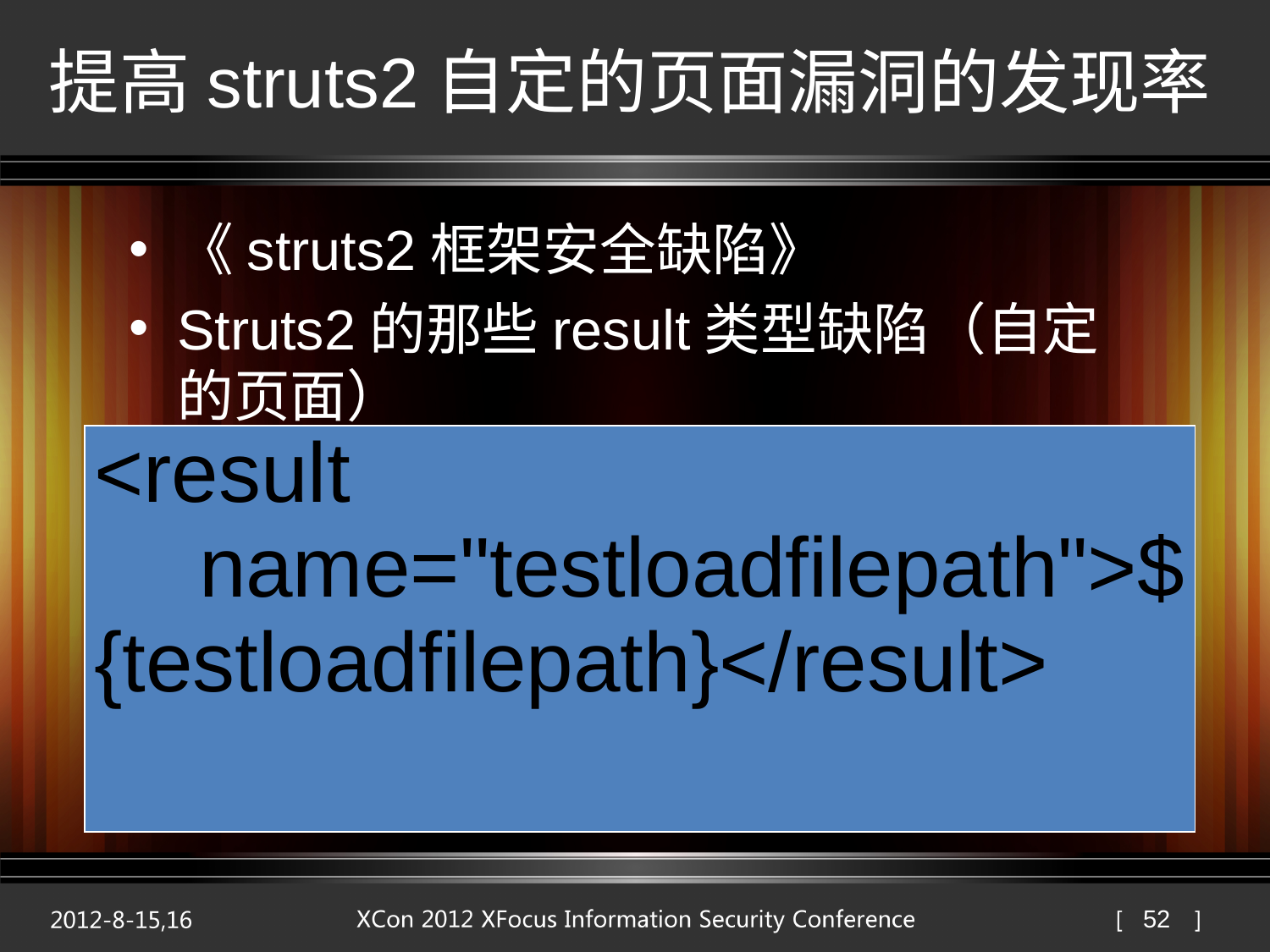

# 提高struts2自定的页面漏洞的发现率
《struts2框架安全缺陷》
Struts2的那些result类型缺陷（自定的页面）

| <result name="testloadfilepath">${testloadfilepath}</result> |
| --- |
52